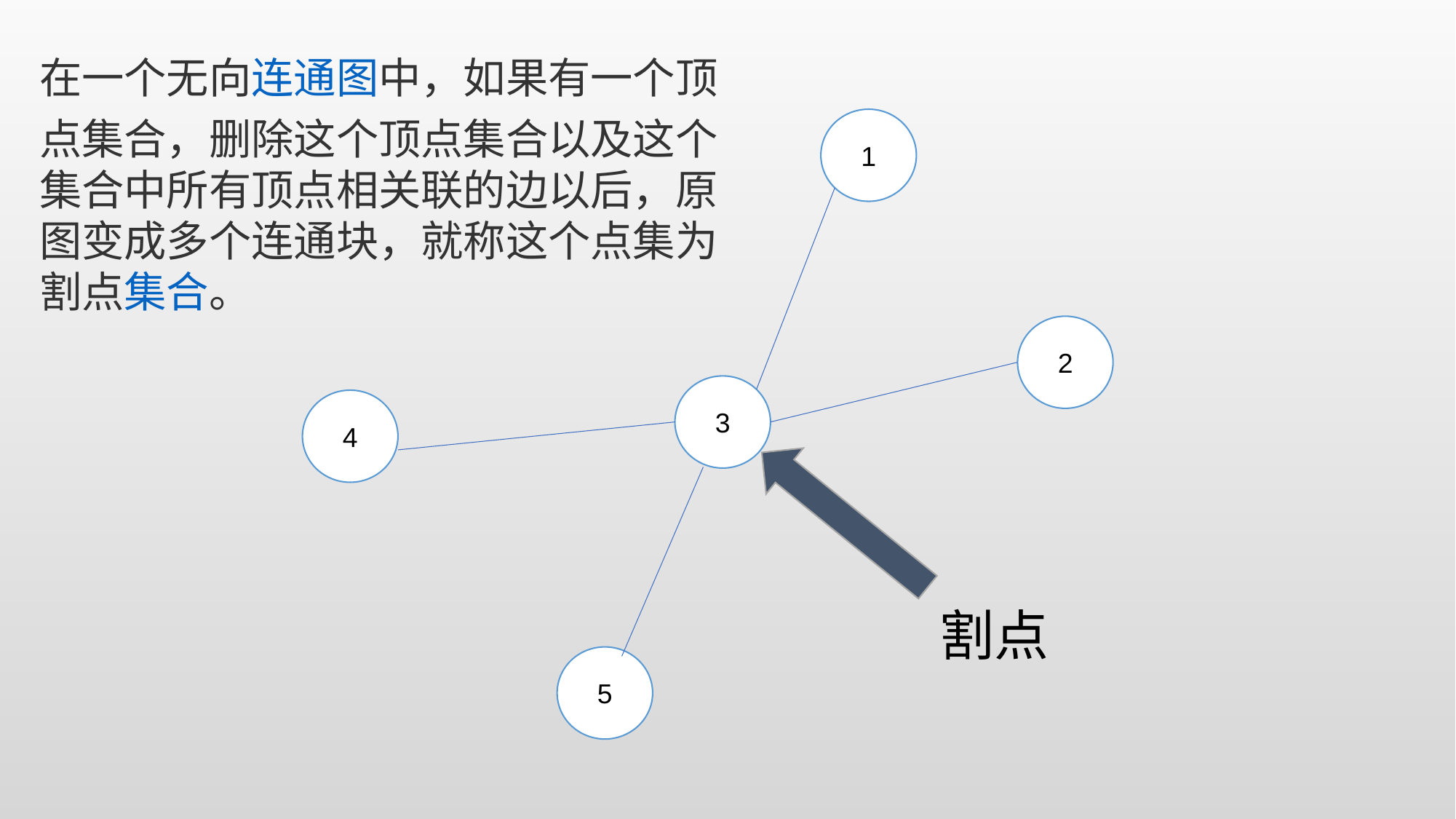

在一个无向连通图中，如果有一个顶点集合，删除这个顶点集合以及这个集合中所有顶点相关联的边以后，原图变成多个连通块，就称这个点集为割点集合。
1
2
3
4

割点
5